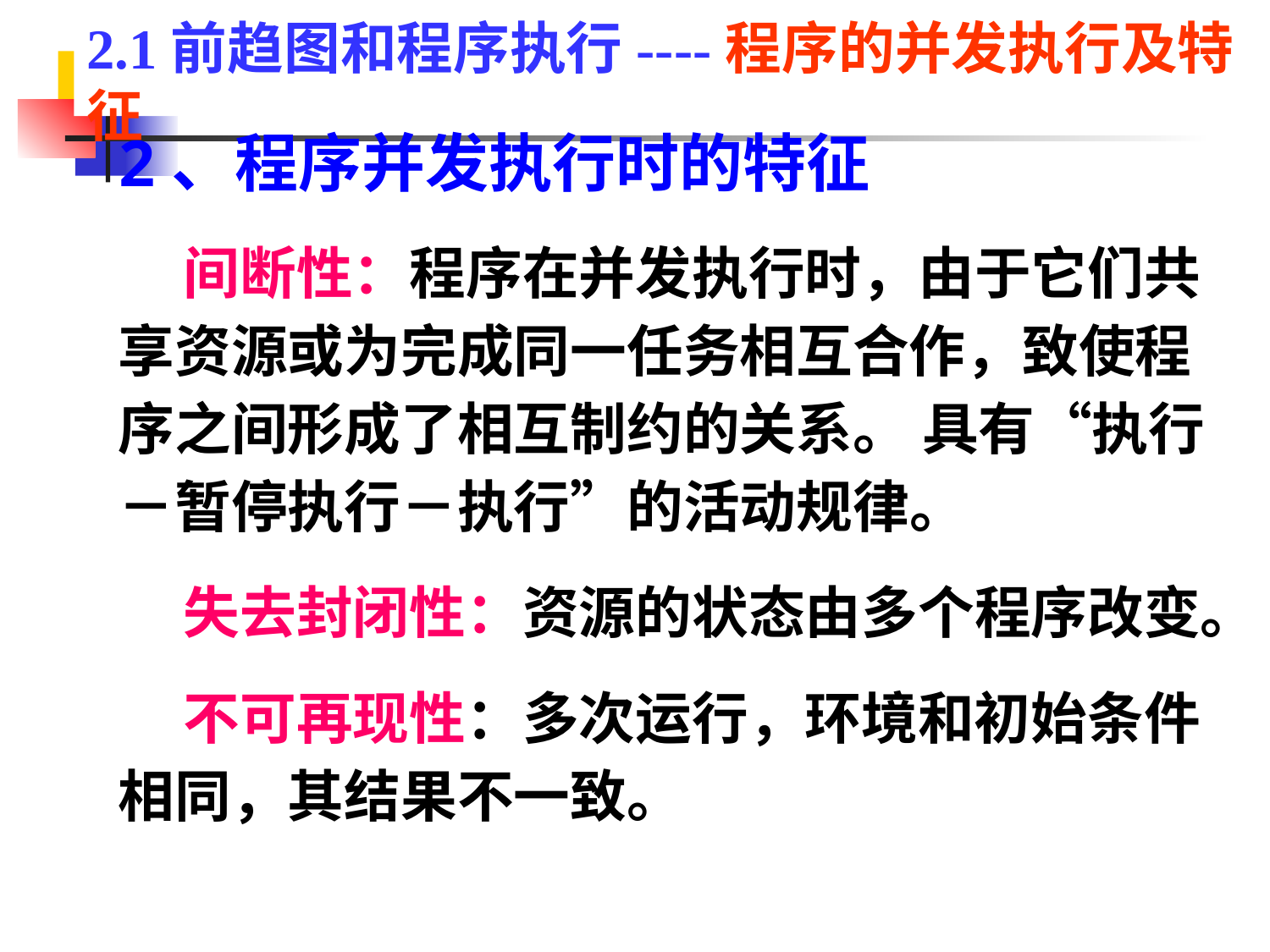

2.1前趋图和程序执行----程序的并发执行及特征
2、程序并发执行时的特征
    间断性：程序在并发执行时，由于它们共享资源或为完成同一任务相互合作，致使程序之间形成了相互制约的关系。 具有“执行－暂停执行－执行”的活动规律。
    失去封闭性：资源的状态由多个程序改变。
    不可再现性：多次运行，环境和初始条件相同，其结果不一致。